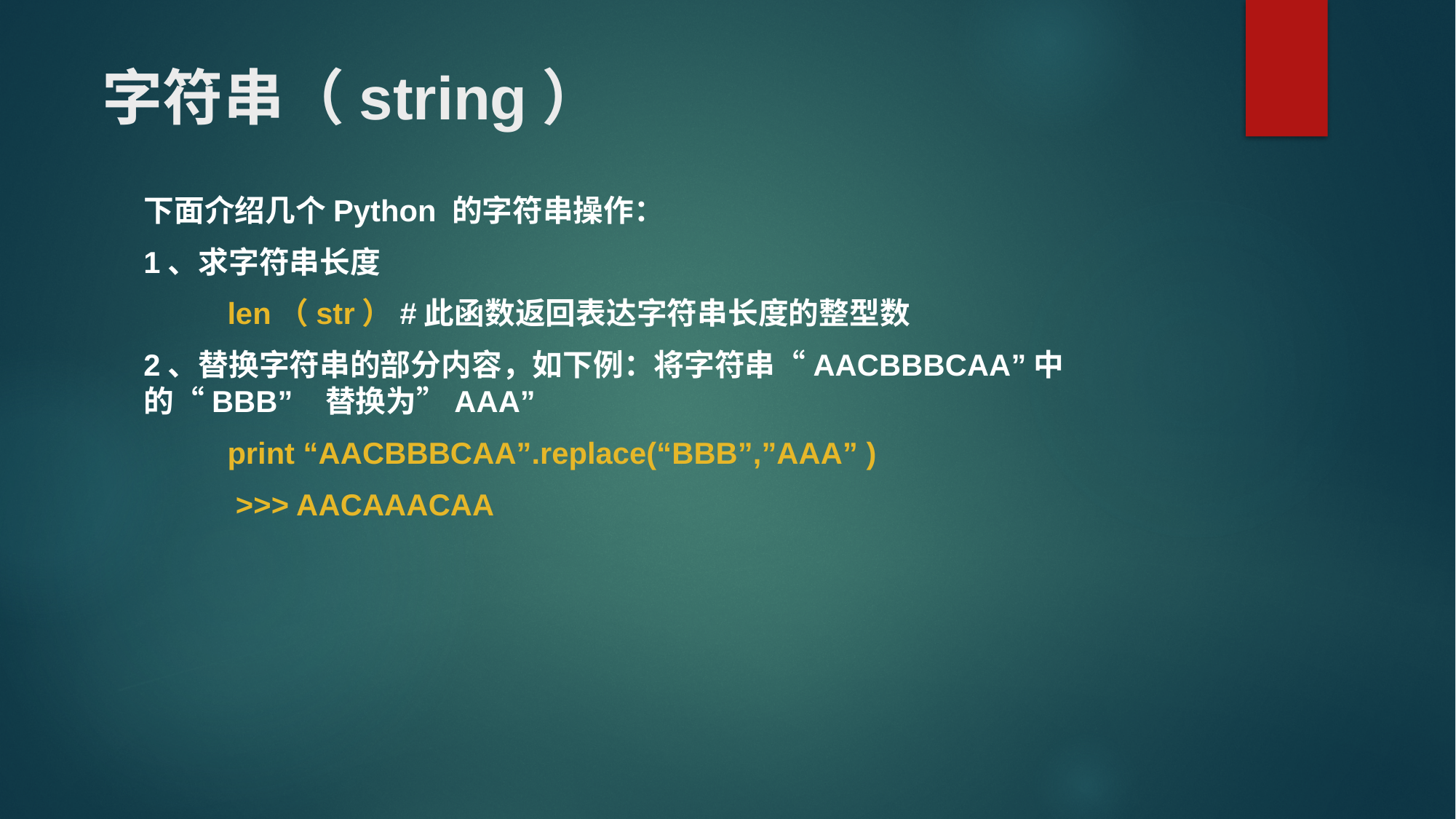

# 字符串（string）
下面介绍几个Python 的字符串操作：
1、求字符串长度
          len（str）#此函数返回表达字符串长度的整型数
2、替换字符串的部分内容，如下例：将字符串“AACBBBCAA”中的“BBB”   替换为”AAA”
          print “AACBBBCAA”.replace(“BBB”,”AAA” )
           >>> AACAAACAA